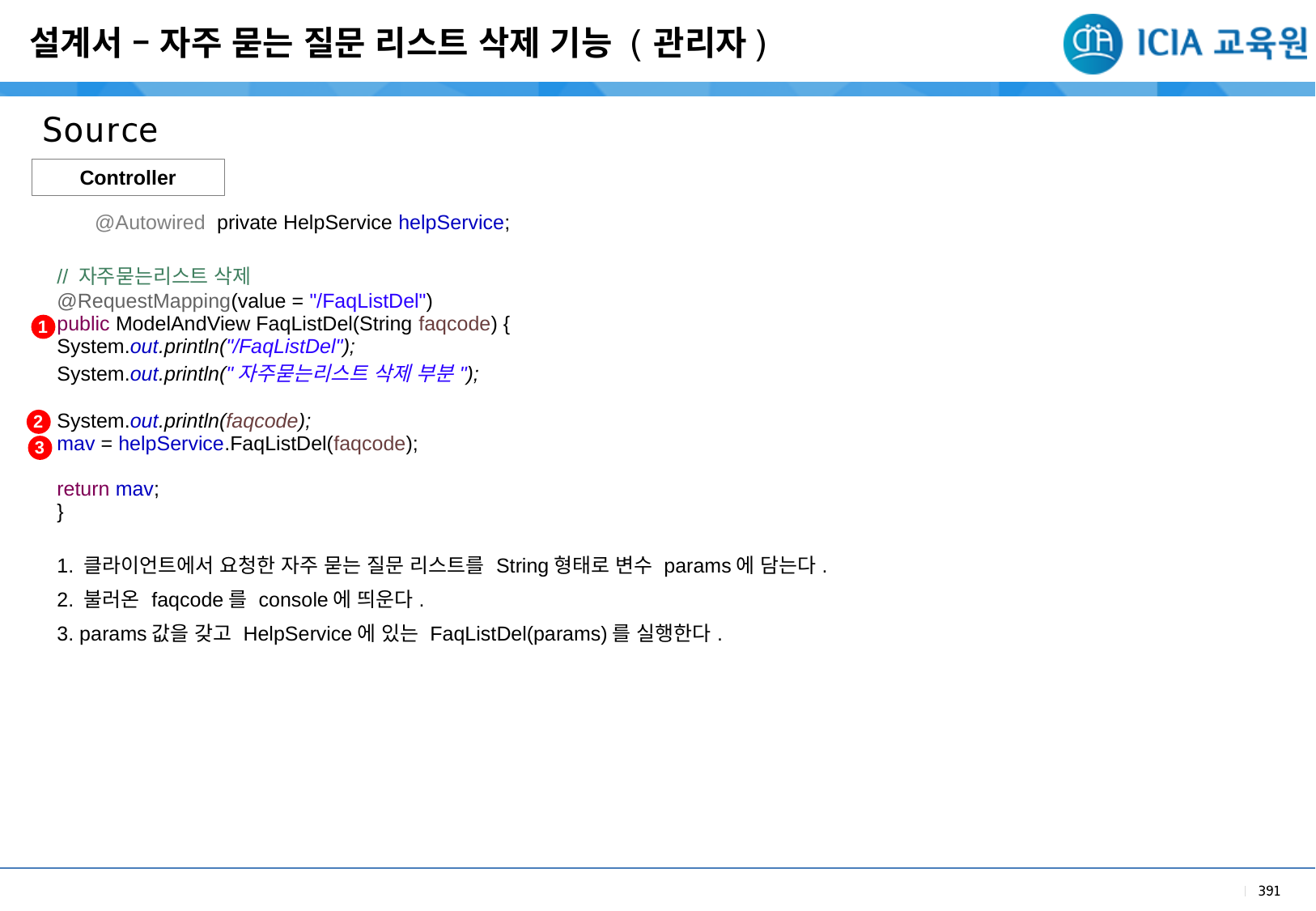

설계서 – 자주 묻는 질문 리스트 삭제 기능 (관리자)
Source
Controller
| @Autowired private HelpService helpService; // 자주묻는리스트 삭제 @RequestMapping(value = "/FaqListDel") public ModelAndView FaqListDel(String faqcode) { System.out.println("/FaqListDel"); System.out.println("자주묻는리스트 삭제 부분"); System.out.println(faqcode); mav = helpService.FaqListDel(faqcode); return mav; } |
| --- |
| 1. 클라이언트에서 요청한 자주 묻는 질문 리스트를 String형태로 변수 params에 담는다. 2. 불러온 faqcode를 console에 띄운다. 3. params값을 갖고 HelpService에 있는 FaqListDel(params)를 실행한다. |
1

2

3